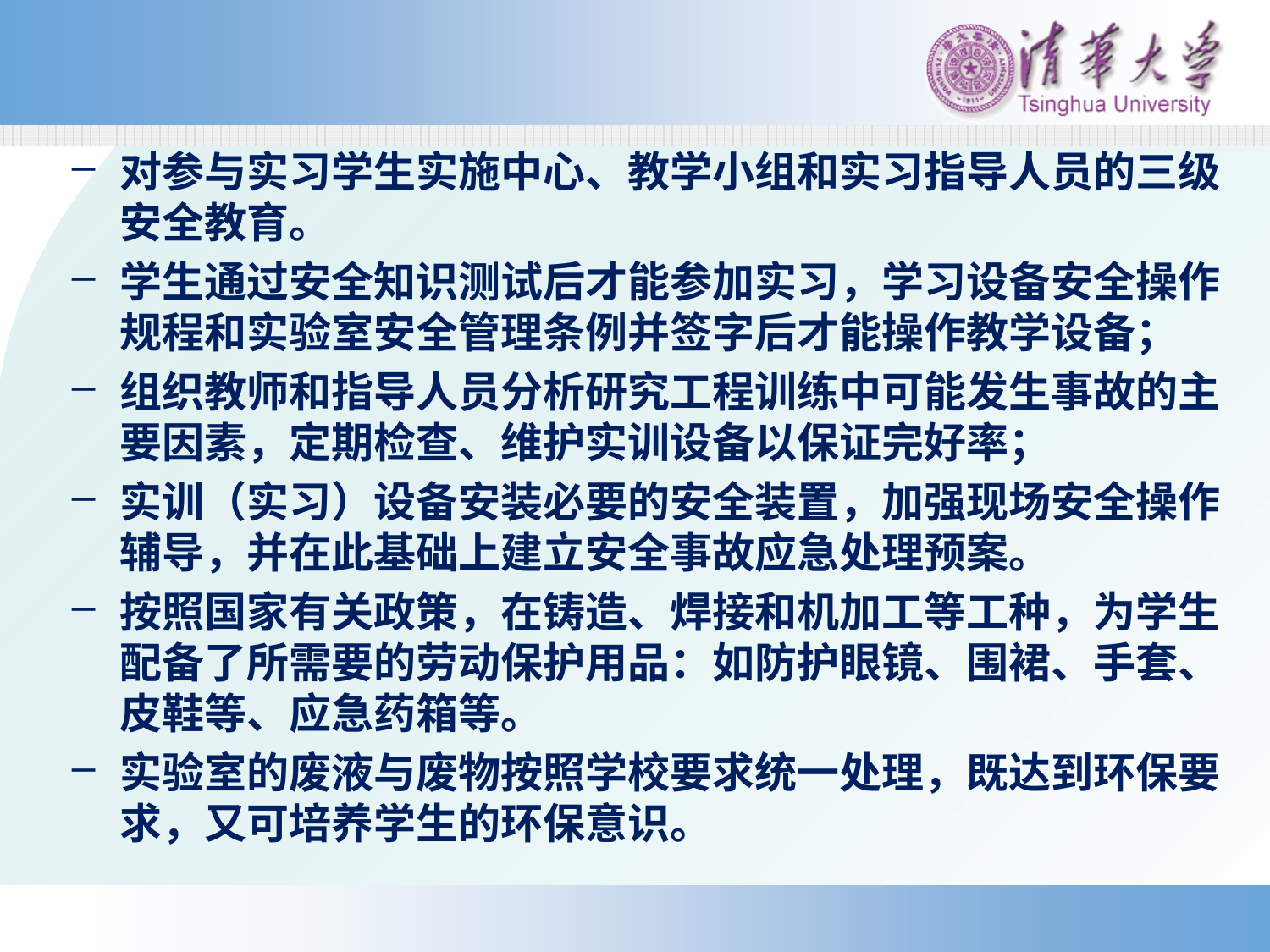

对参与实习学生实施中心、教学小组和实习指导人员的三级安全教育。
学生通过安全知识测试后才能参加实习，学习设备安全操作规程和实验室安全管理条例并签字后才能操作教学设备；
组织教师和指导人员分析研究工程训练中可能发生事故的主要因素，定期检查、维护实训设备以保证完好率；
实训（实习）设备安装必要的安全装置，加强现场安全操作辅导，并在此基础上建立安全事故应急处理预案。
按照国家有关政策，在铸造、焊接和机加工等工种，为学生配备了所需要的劳动保护用品：如防护眼镜、围裙、手套、皮鞋等、应急药箱等。
实验室的废液与废物按照学校要求统一处理，既达到环保要求，又可培养学生的环保意识。